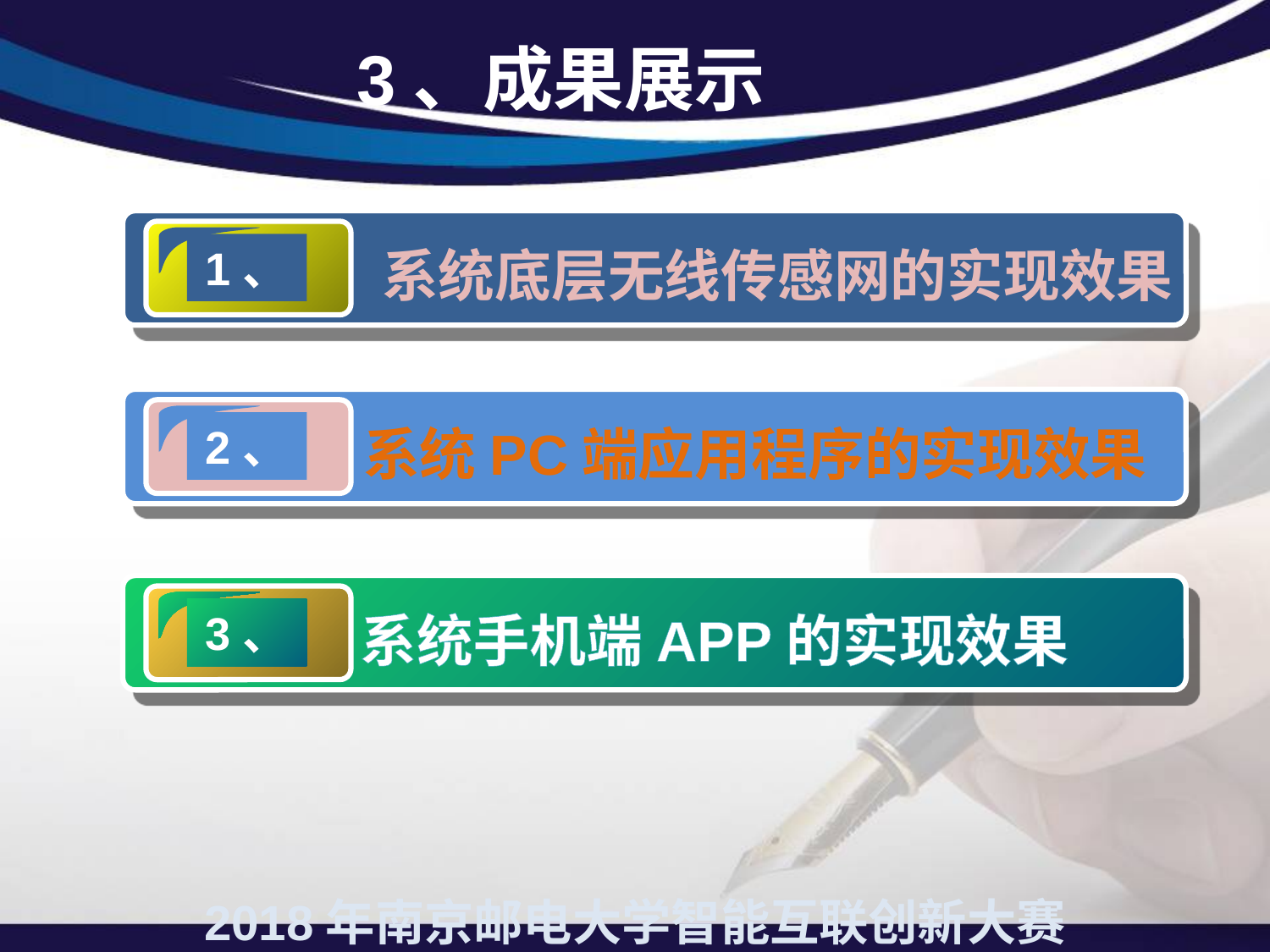

3、成果展示

1、
系统底层无线传感网的实现效果

2、
系统PC端应用程序的实现效果

3、
系统手机端APP的实现效果
2018年南京邮电大学智能互联创新大赛